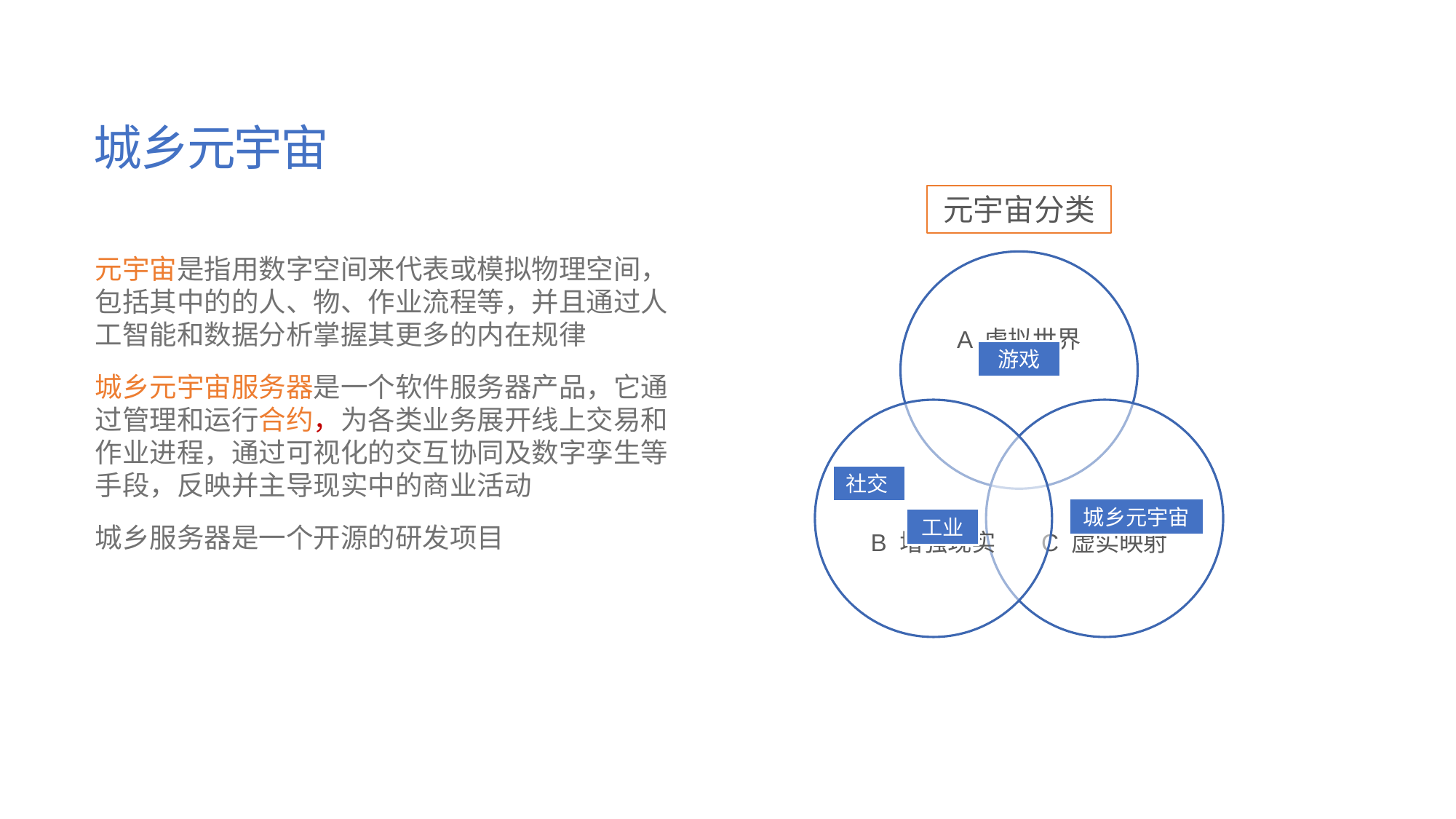

# 城乡元宇宙
元宇宙分类
元宇宙是指用数字空间来代表或模拟物理空间，包括其中的的人、物、作业流程等，并且通过人工智能和数据分析掌握其更多的内在规律
城乡元宇宙服务器是一个软件服务器产品，它通过管理和运行合约，为各类业务展开线上交易和作业进程，通过可视化的交互协同及数字孪生等手段，反映并主导现实中的商业活动
城乡服务器是一个开源的研发项目
A 虚拟世界
C 虚实映射
B 增强现实
游戏
社交
城乡元宇宙
工业